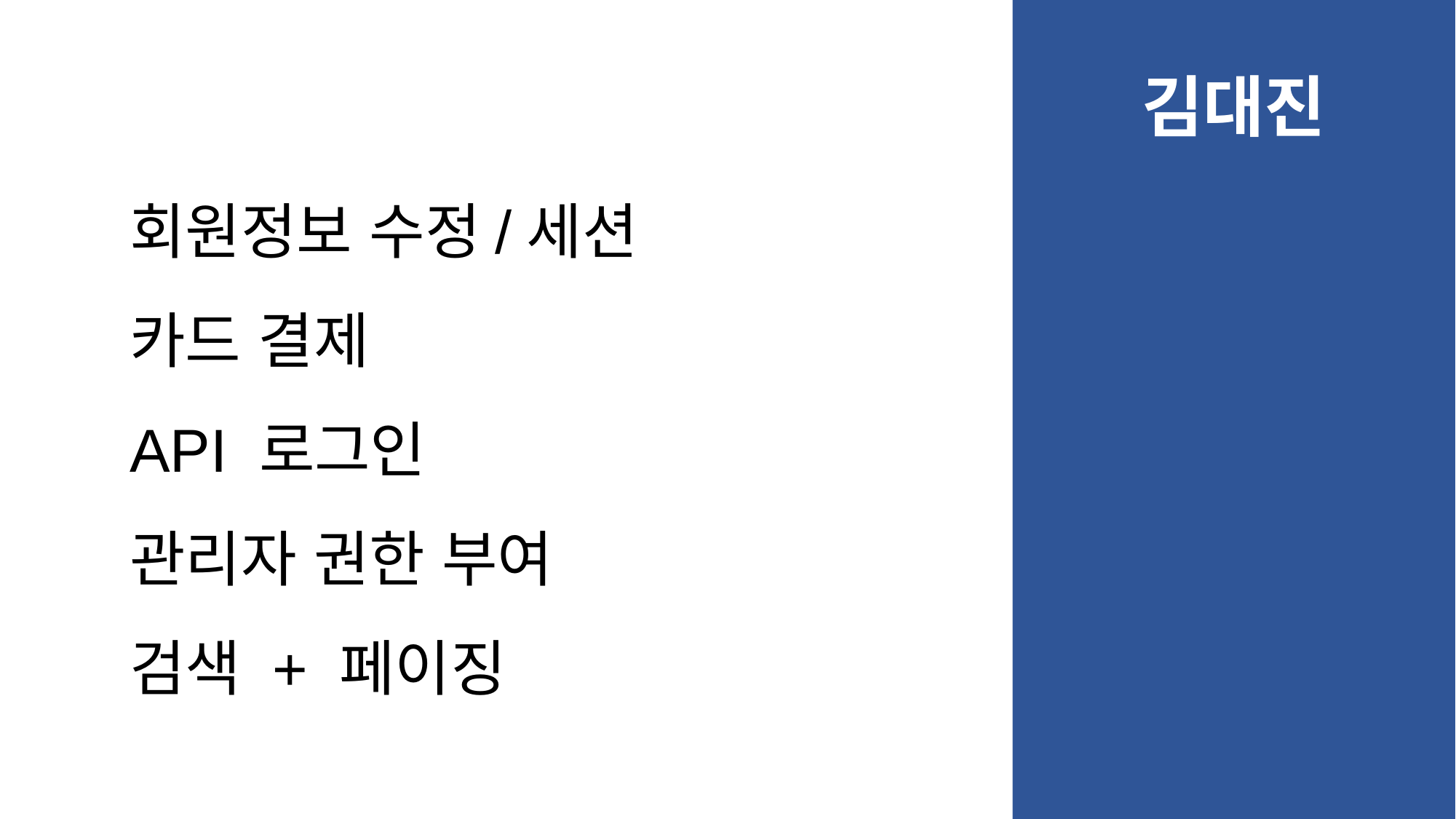

김대진
회원정보 수정/세션
카드 결제
API 로그인
관리자 권한 부여
검색 + 페이징